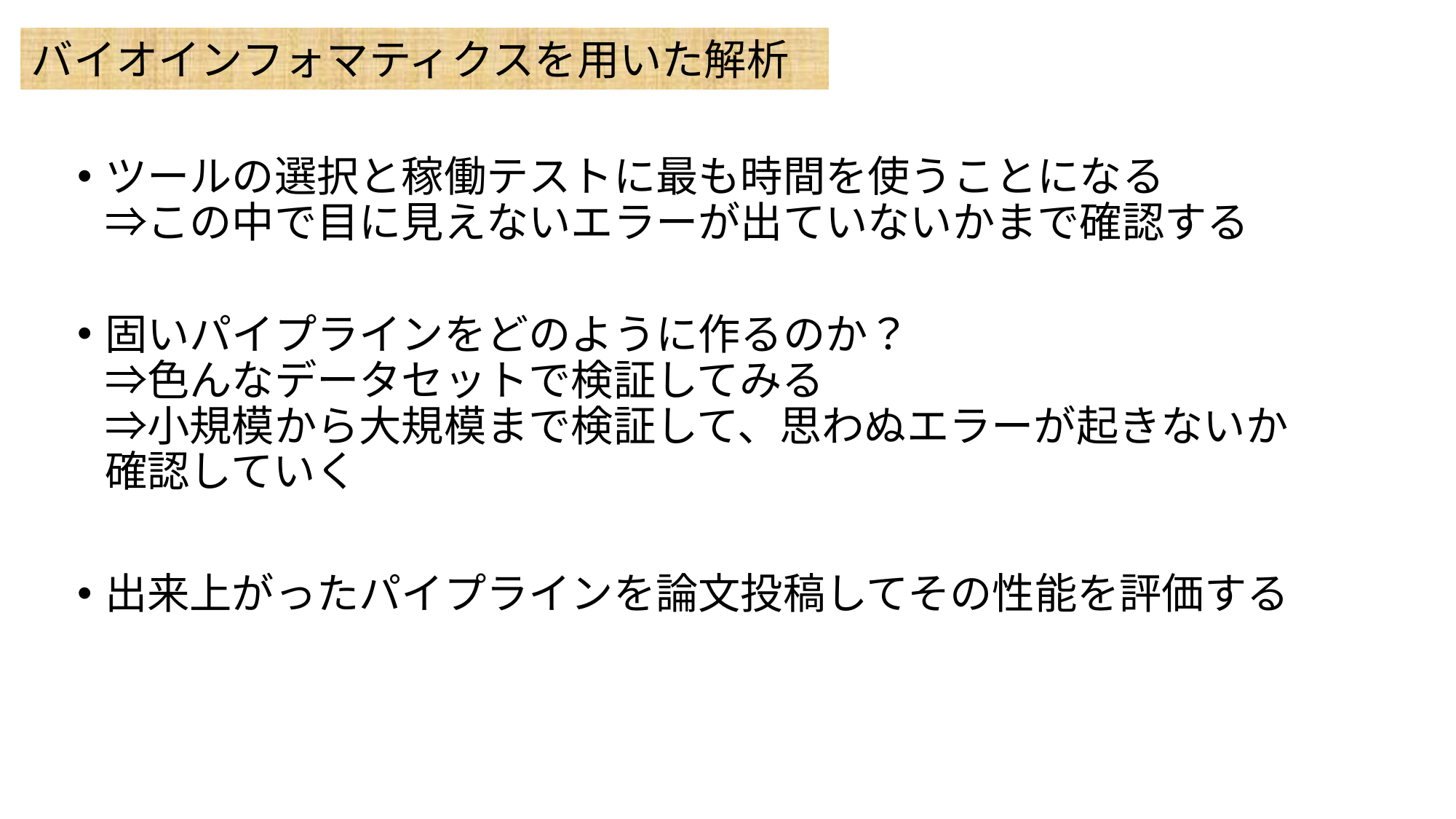

バイオインフォマティクスを用いた解析
ツールの選択と稼働テストに最も時間を使うことになる
⇒この中で目に見えないエラーが出ていないかまで確認する
固いパイプラインをどのように作るのか？
⇒色んなデータセットで検証してみる
⇒小規模から大規模まで検証して、思わぬエラーが起きないか確認していく

出来上がったパイプラインを論文投稿してその性能を評価する